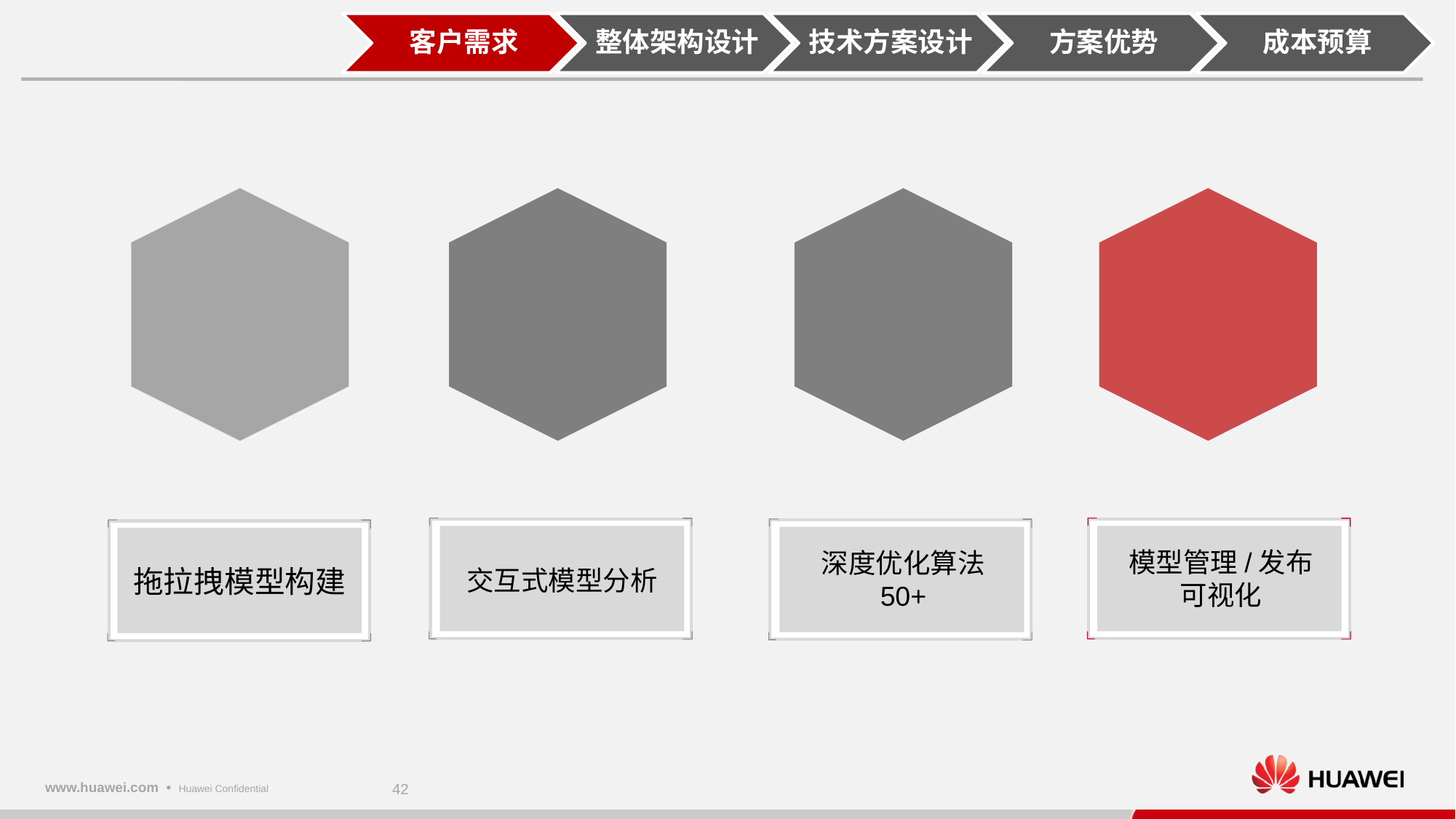

客户需求
整体架构设计
技术方案设计
方案优势
成本预算

拖拉拽模型构建

模型管理/发布
可视化
深度优化算法
50+
交互式模型分析